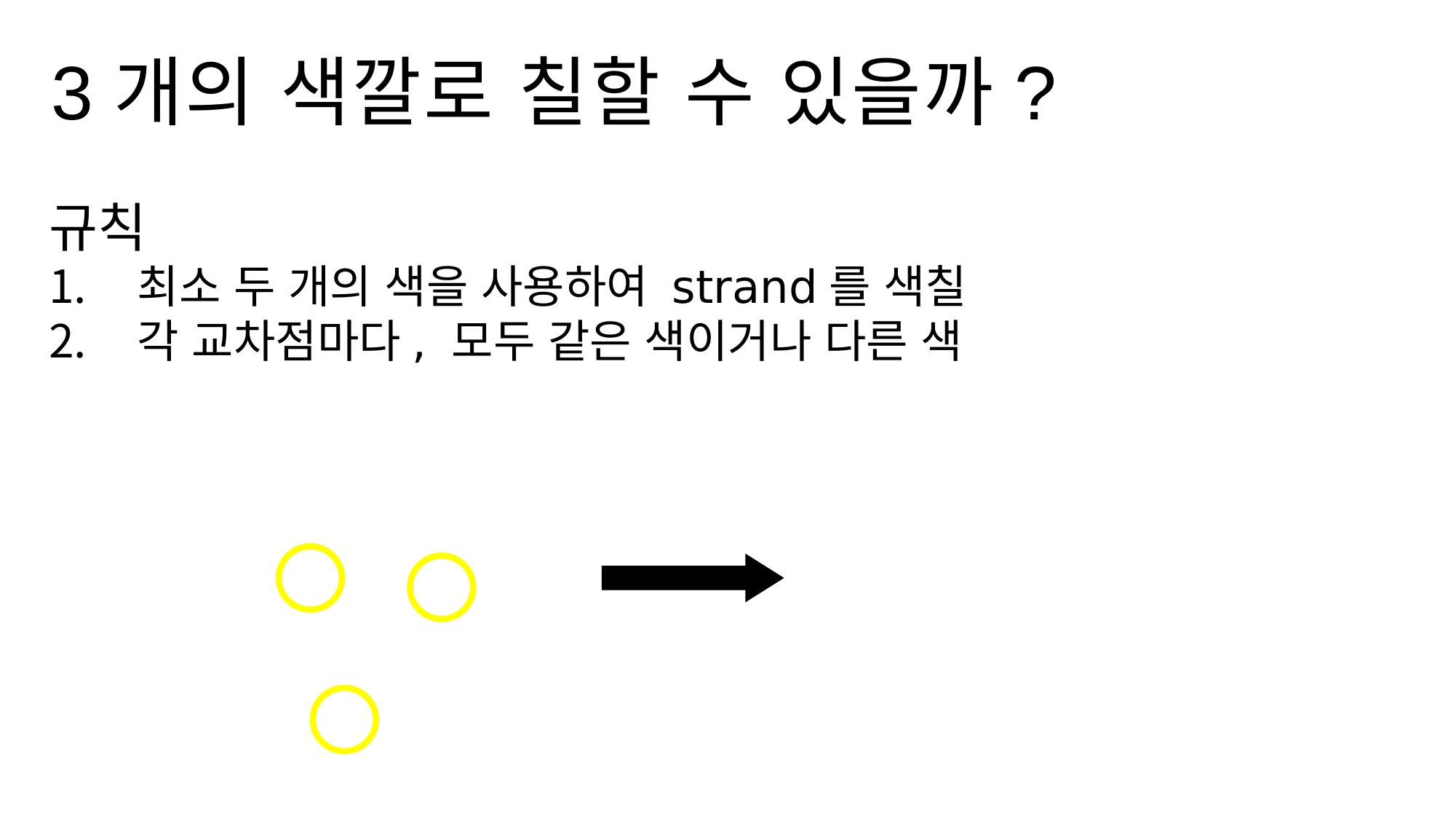

# 3개의 색깔로 칠할 수 있을까?
규칙
최소 두 개의 색을 사용하여 strand를 색칠
각 교차점마다, 모두 같은 색이거나 다른 색